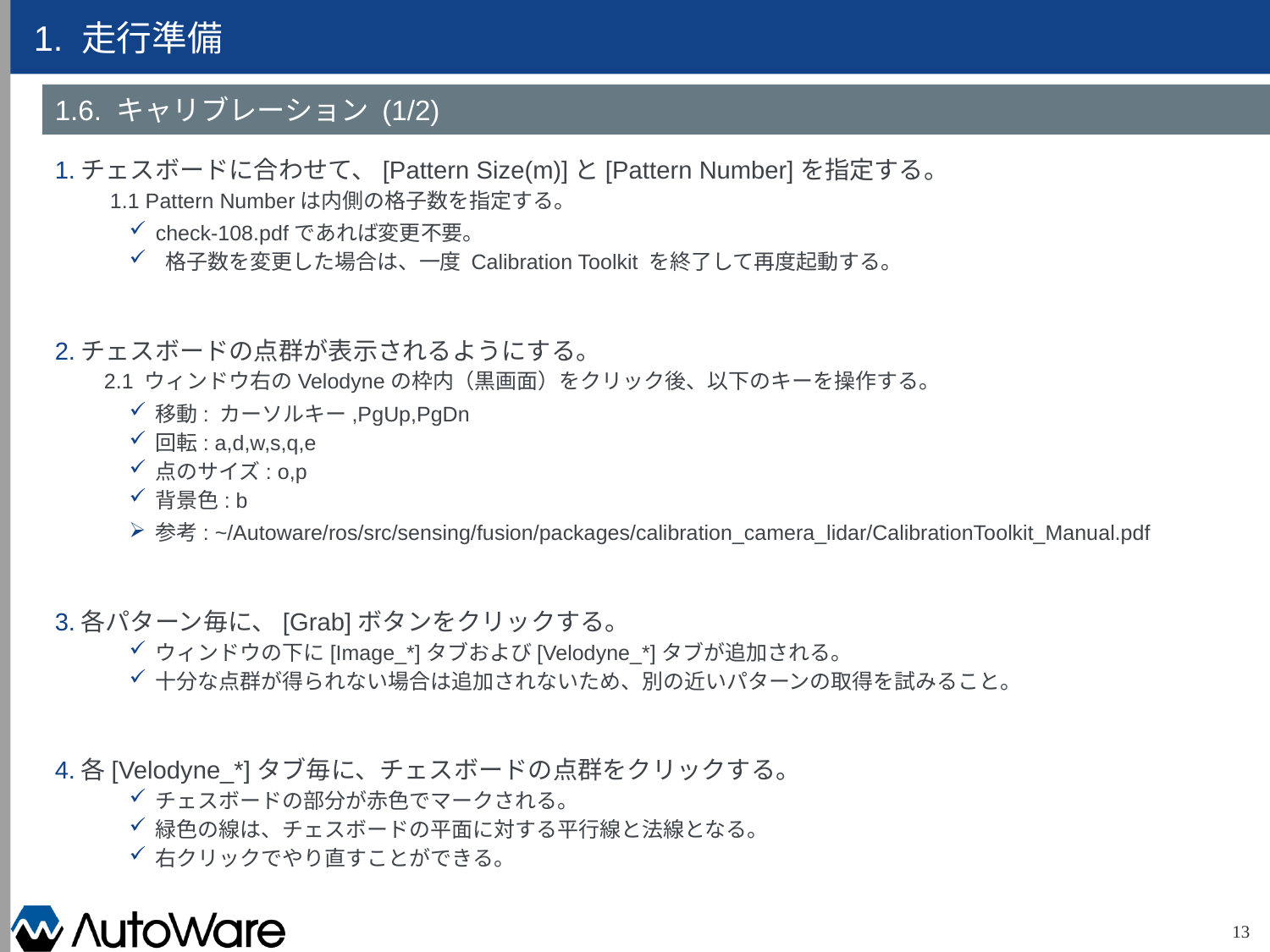

# 1. 走行準備
1.6. キャリブレーション (1/2)
チェスボードに合わせて、[Pattern Size(m)]と[Pattern Number]を指定する。
 1.1 Pattern Numberは内側の格子数を指定する。
check-108.pdfであれば変更不要。
 格子数を変更した場合は、一度 Calibration Toolkit を終了して再度起動する。

チェスボードの点群が表示されるようにする。
2.1 ウィンドウ右のVelodyneの枠内（黒画面）をクリック後、以下のキーを操作する。
移動: カーソルキー,PgUp,PgDn
回転: a,d,w,s,q,e
点のサイズ: o,p
背景色: b
参考: ~/Autoware/ros/src/sensing/fusion/packages/calibration_camera_lidar/CalibrationToolkit_Manual.pdf

各パターン毎に、[Grab]ボタンをクリックする。
ウィンドウの下に[Image_*]タブおよび[Velodyne_*]タブが追加される。
十分な点群が得られない場合は追加されないため、別の近いパターンの取得を試みること。

各[Velodyne_*]タブ毎に、チェスボードの点群をクリックする。
チェスボードの部分が赤色でマークされる。
緑色の線は、チェスボードの平面に対する平行線と法線となる。
右クリックでやり直すことができる。

13